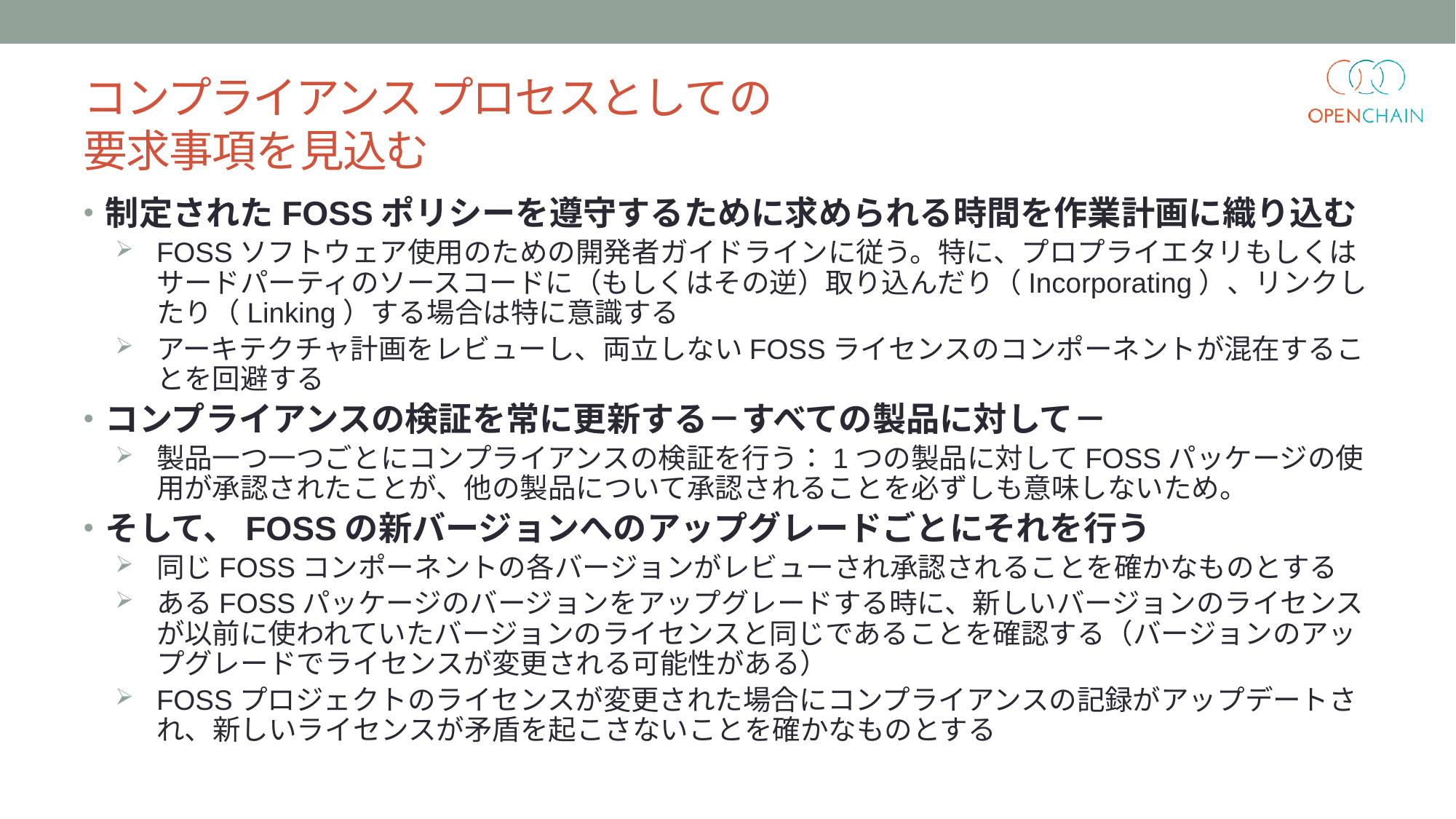

# コンプライアンス プロセスとしての 要求事項を見込む
制定されたFOSSポリシーを遵守するために求められる時間を作業計画に織り込む
FOSSソフトウェア使用のための開発者ガイドラインに従う。特に、プロプライエタリもしくはサードパーティのソースコードに（もしくはその逆）取り込んだり（Incorporating）、リンクしたり（Linking）する場合は特に意識する
アーキテクチャ計画をレビューし、両立しないFOSSライセンスのコンポーネントが混在することを回避する
コンプライアンスの検証を常に更新する－すべての製品に対して－
製品一つ一つごとにコンプライアンスの検証を行う：1つの製品に対してFOSSパッケージの使用が承認されたことが、他の製品について承認されることを必ずしも意味しないため。
そして、FOSSの新バージョンへのアップグレードごとにそれを行う
同じFOSSコンポーネントの各バージョンがレビューされ承認されることを確かなものとする
あるFOSSパッケージのバージョンをアップグレードする時に、新しいバージョンのライセンスが以前に使われていたバージョンのライセンスと同じであることを確認する（バージョンのアップグレードでライセンスが変更される可能性がある）
FOSSプロジェクトのライセンスが変更された場合にコンプライアンスの記録がアップデートされ、新しいライセンスが矛盾を起こさないことを確かなものとする